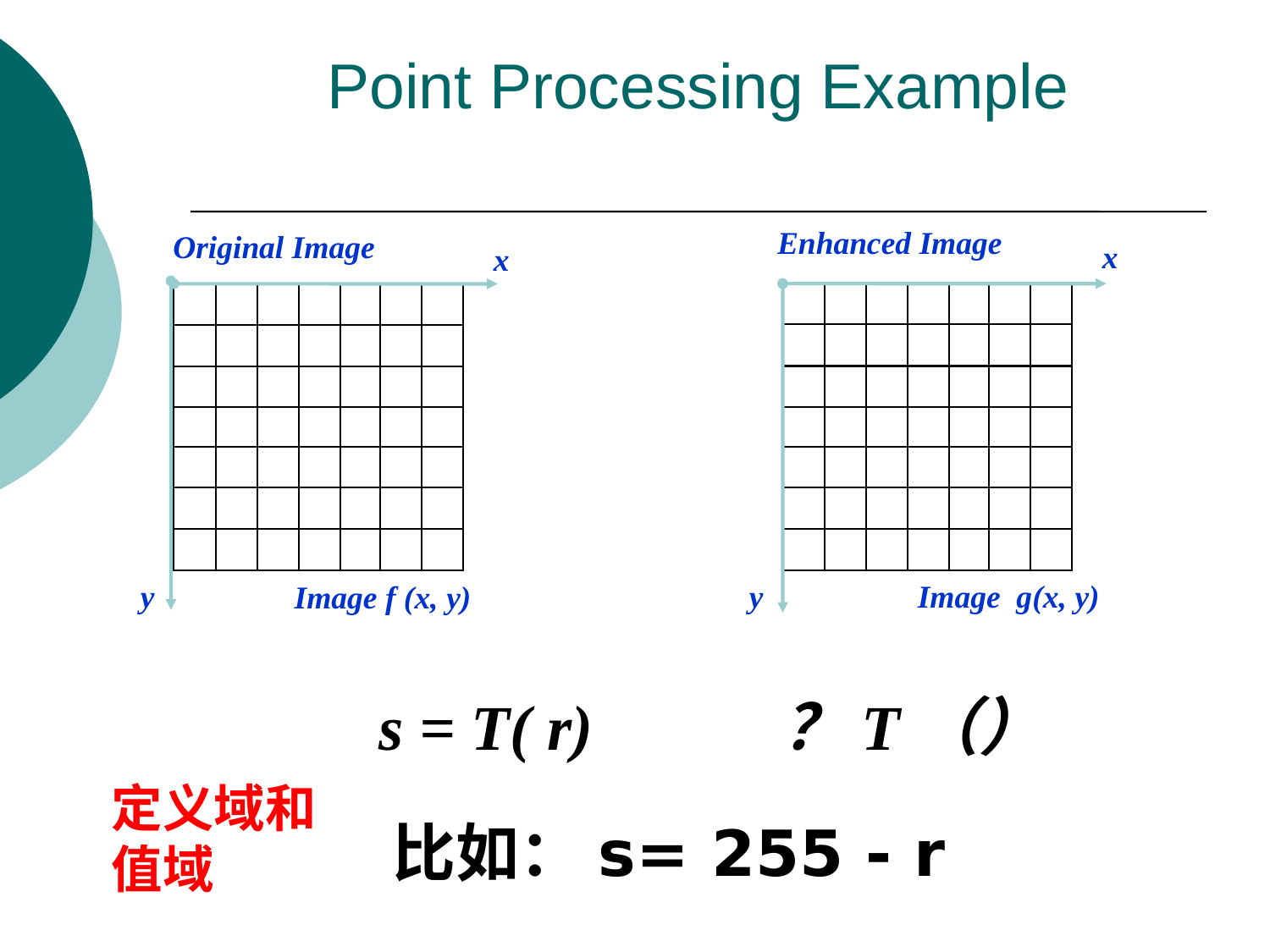

# Point Processing Example
Enhanced Image
x

y
Image  g(x, y)
Original Image
x

y
Image f (x, y)
s = T( r)           ？T（）
定义域和
值域
比如：s= 255 - r